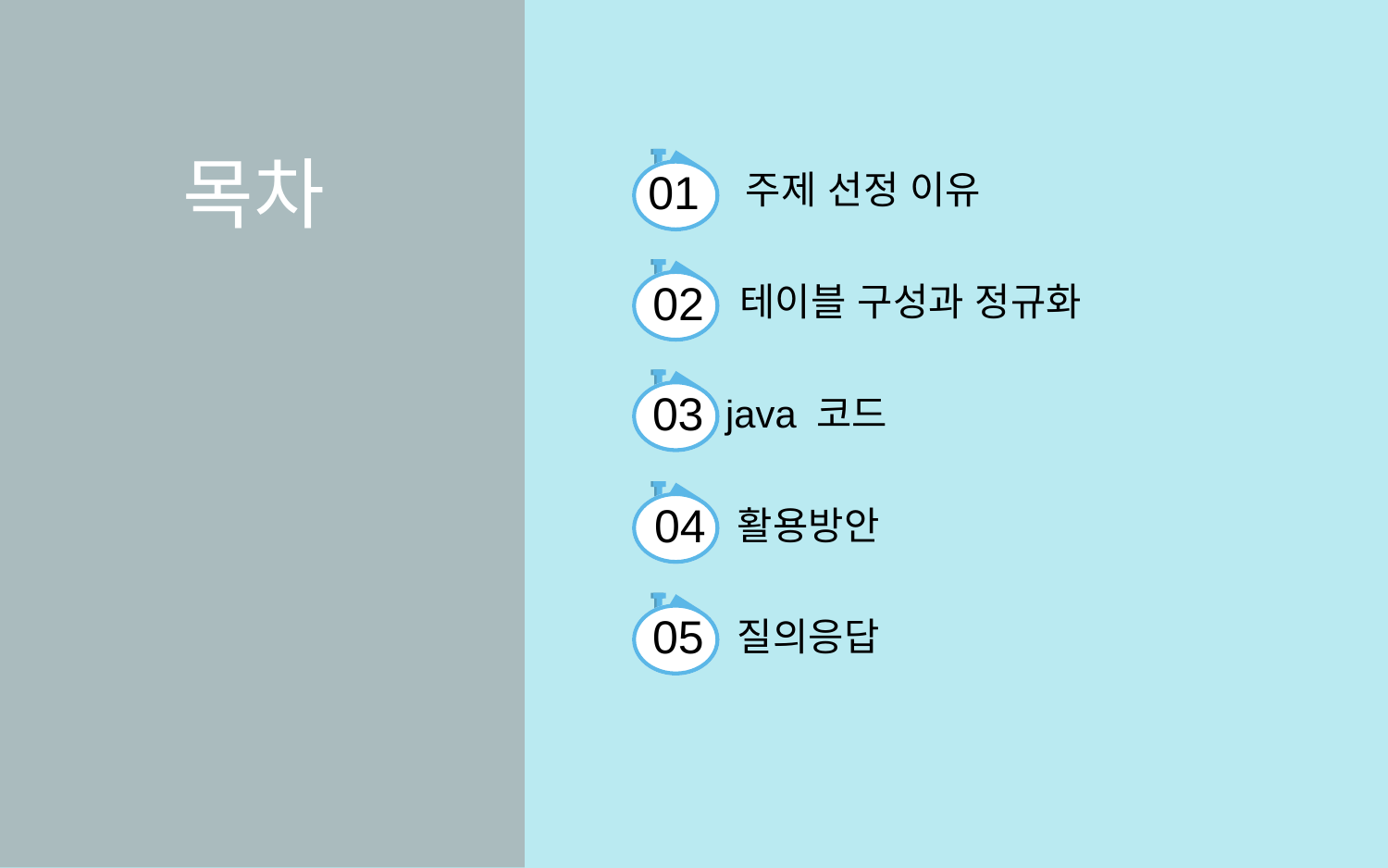

목차

01
주제 선정 이유

02
        테이블 구성과 정규화

03
           java 코드

04
           활용방안

05
           질의응답